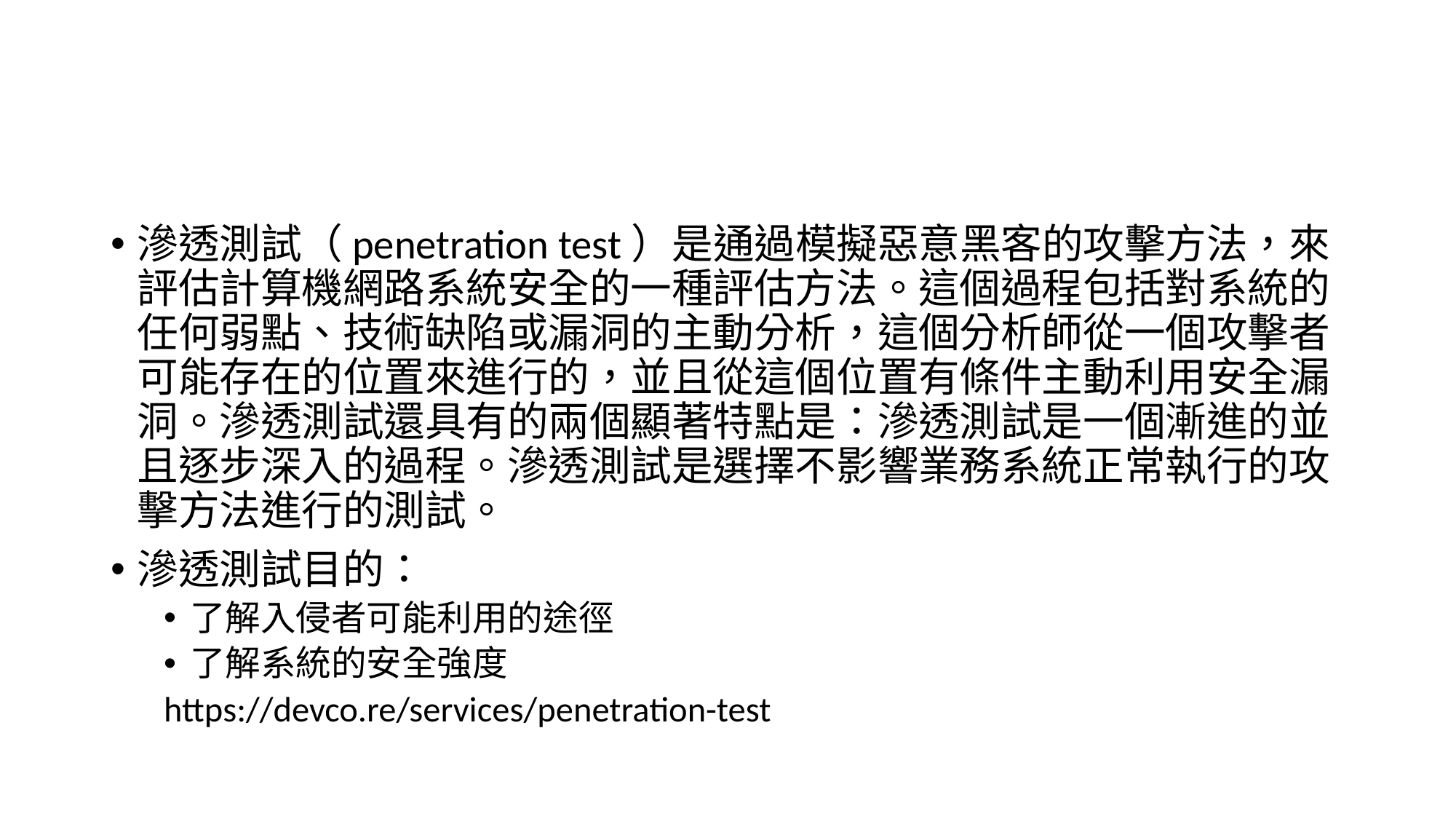

#
滲透測試（penetration test）是通過模擬惡意黑客的攻擊方法，來評估計算機網路系統安全的一種評估方法。這個過程包括對系統的任何弱點、技術缺陷或漏洞的主動分析，這個分析師從一個攻擊者可能存在的位置來進行的，並且從這個位置有條件主動利用安全漏洞。滲透測試還具有的兩個顯著特點是：滲透測試是一個漸進的並且逐步深入的過程。滲透測試是選擇不影響業務系統正常執行的攻擊方法進行的測試。
滲透測試目的：
了解入侵者可能利用的途徑
了解系統的安全強度
https://devco.re/services/penetration-test